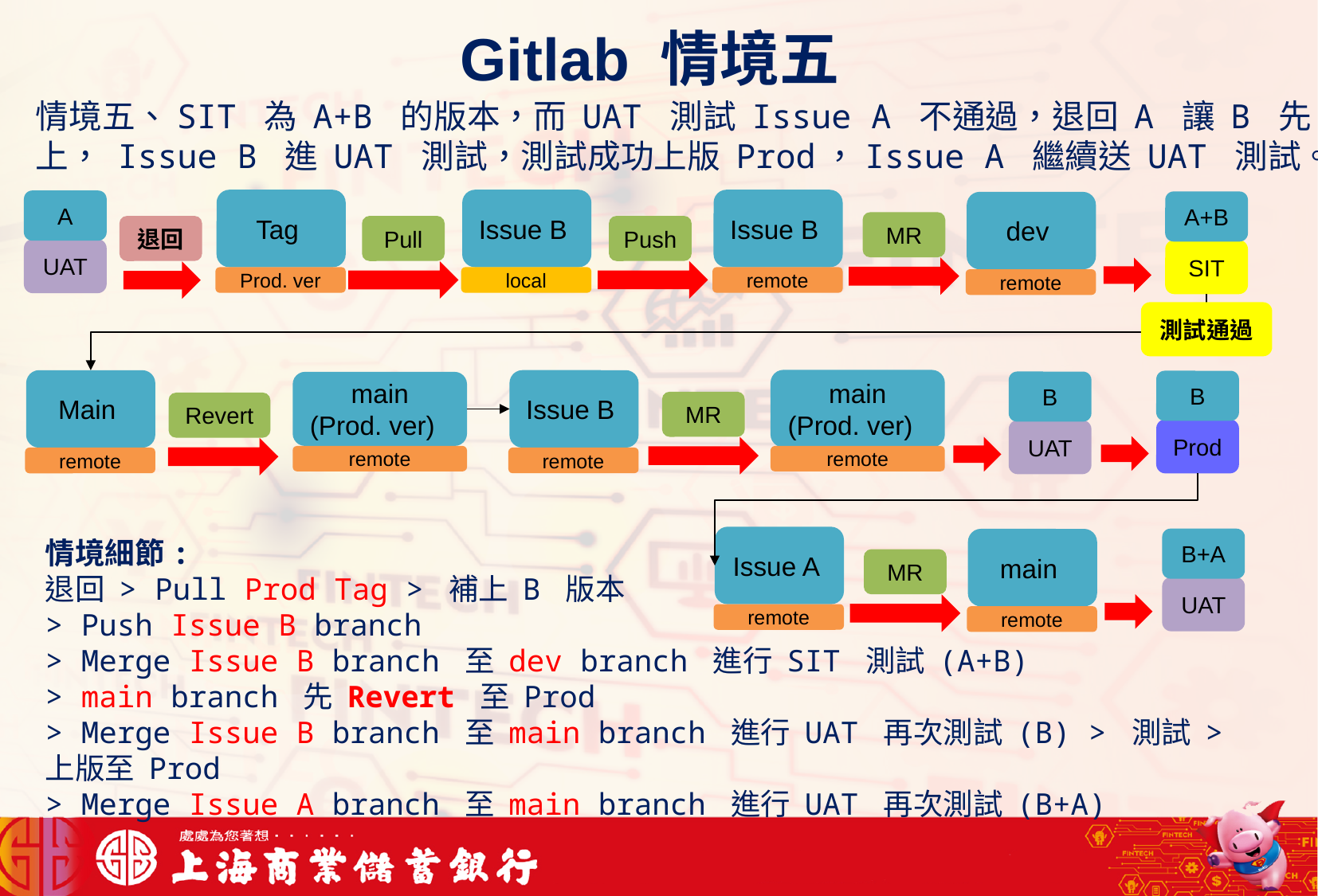

Gitlab 情境五
情境五、SIT 為 A+B 的版本，而 UAT 測試 Issue A 不通過，退回 A 讓 B 先上， Issue B 進 UAT 測試，測試成功上版 Prod，Issue A 繼續送 UAT 測試。
Tag
Issue B
Issue B
A
A+B
dev
MR
退回
Pull
Push
UAT
SIT

Prod. ver
local
remote
remote
測試通過
main
(Prod. ver)
Issue B
Main
B
B
main
(Prod. ver)
MR
Revert
Prod
UAT

remote
remote
remote
remote
情境細節:
退回 > Pull Prod Tag > 補上 B 版本
> Push Issue B branch
> Merge Issue B branch 至 dev branch 進行 SIT 測試 (A+B)
> main branch 先 Revert 至 Prod
> Merge Issue B branch 至 main branch 進行 UAT 再次測試 (B) > 測試 > 上版至 Prod
> Merge Issue A branch 至 main branch 進行 UAT 再次測試 (B+A)
Issue A
B+A
main
MR
UAT

remote
remote